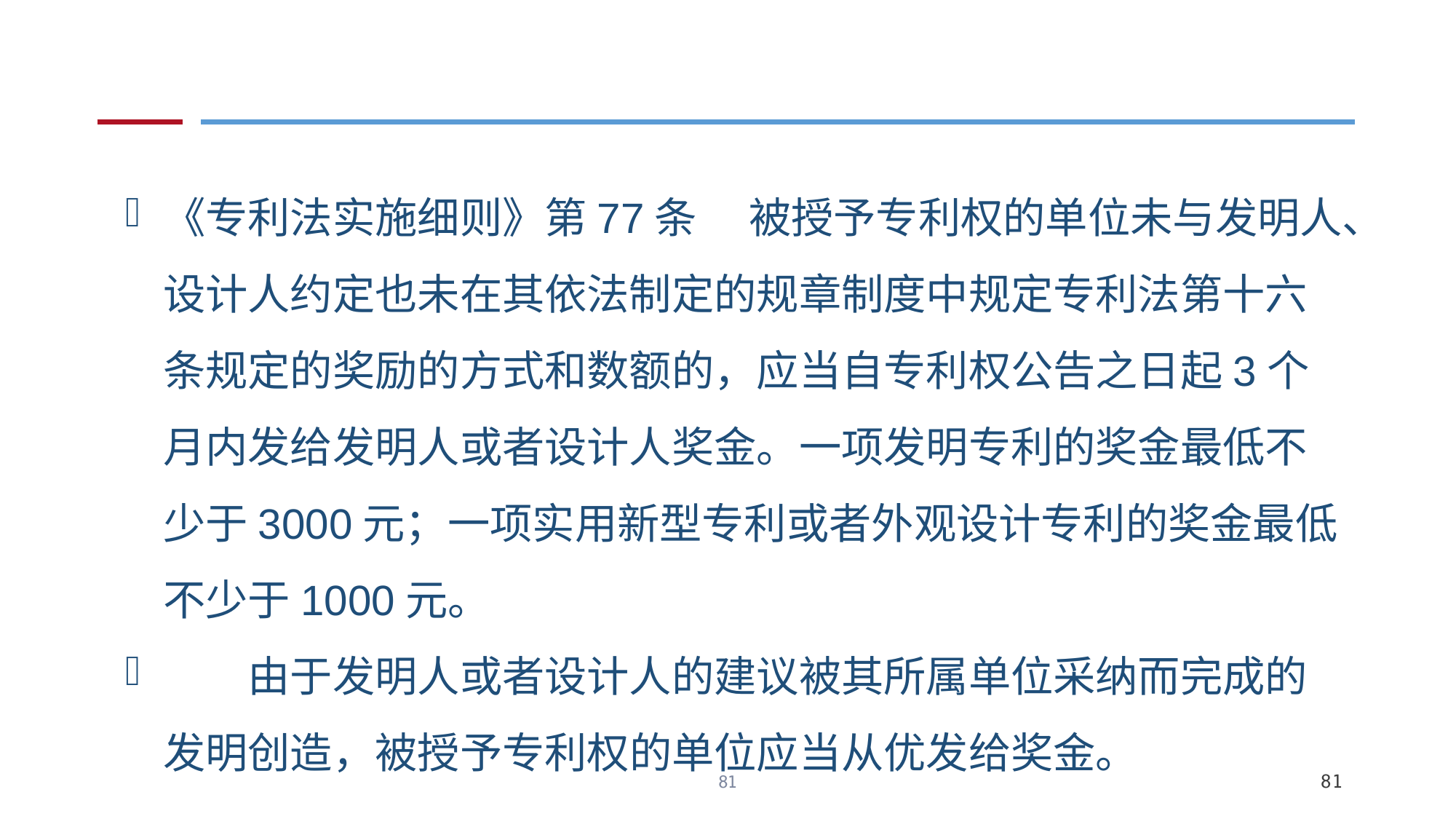

#
《专利法实施细则》第77条 　被授予专利权的单位未与发明人、设计人约定也未在其依法制定的规章制度中规定专利法第十六条规定的奖励的方式和数额的，应当自专利权公告之日起3个月内发给发明人或者设计人奖金。一项发明专利的奖金最低不少于3000元；一项实用新型专利或者外观设计专利的奖金最低不少于1000元。
　　由于发明人或者设计人的建议被其所属单位采纳而完成的发明创造，被授予专利权的单位应当从优发给奖金。

81
81